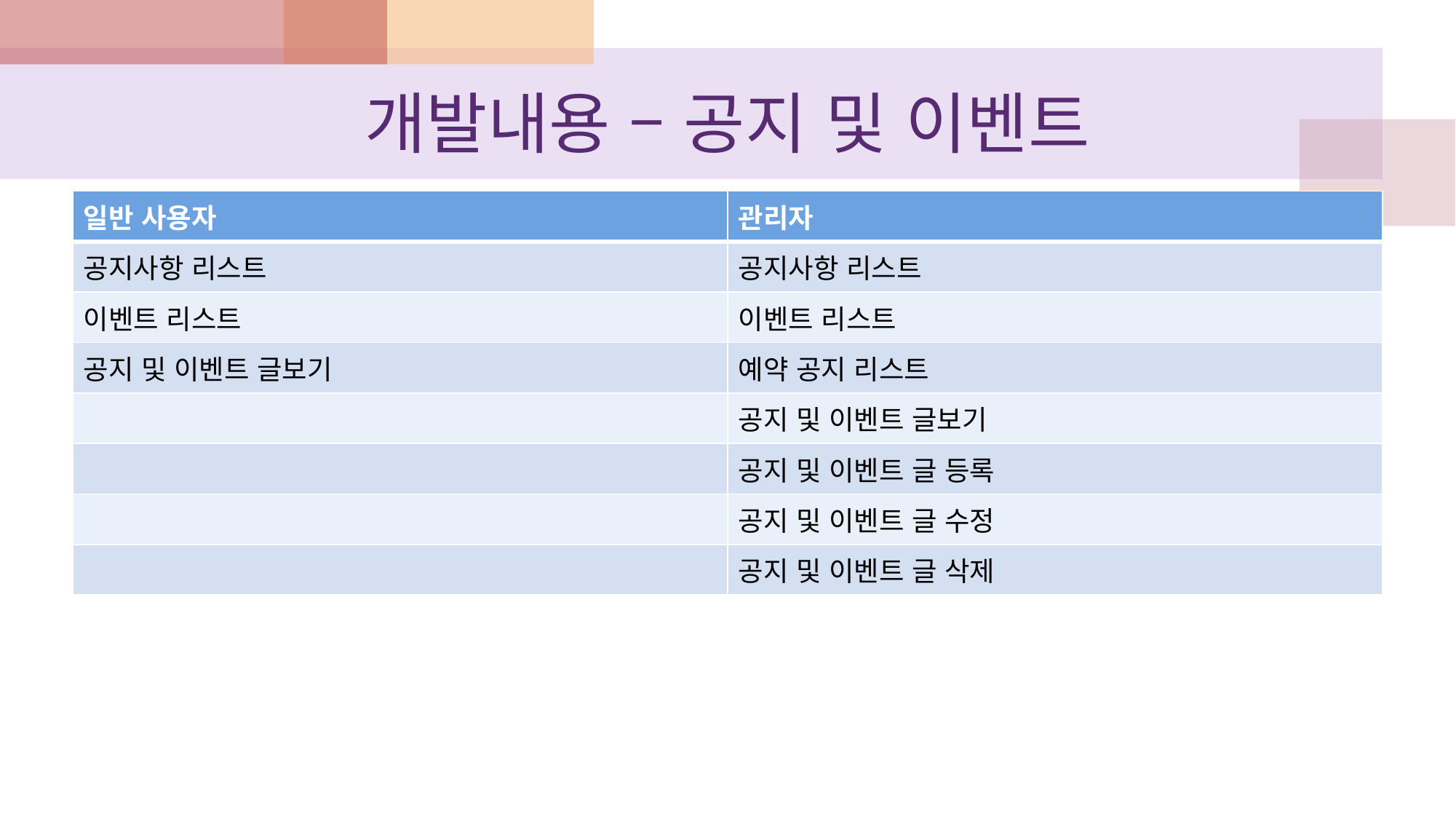

# 개발내용 – 공지 및 이벤트
| 일반 사용자 | 관리자 |
| --- | --- |
| 공지사항 리스트 | 공지사항 리스트 |
| 이벤트 리스트 | 이벤트 리스트 |
| 공지 및 이벤트 글보기 | 예약 공지 리스트 |
|  | 공지 및 이벤트 글보기 |
|  | 공지 및 이벤트 글 등록 |
|  | 공지 및 이벤트 글 수정 |
|  | 공지 및 이벤트 글 삭제 |